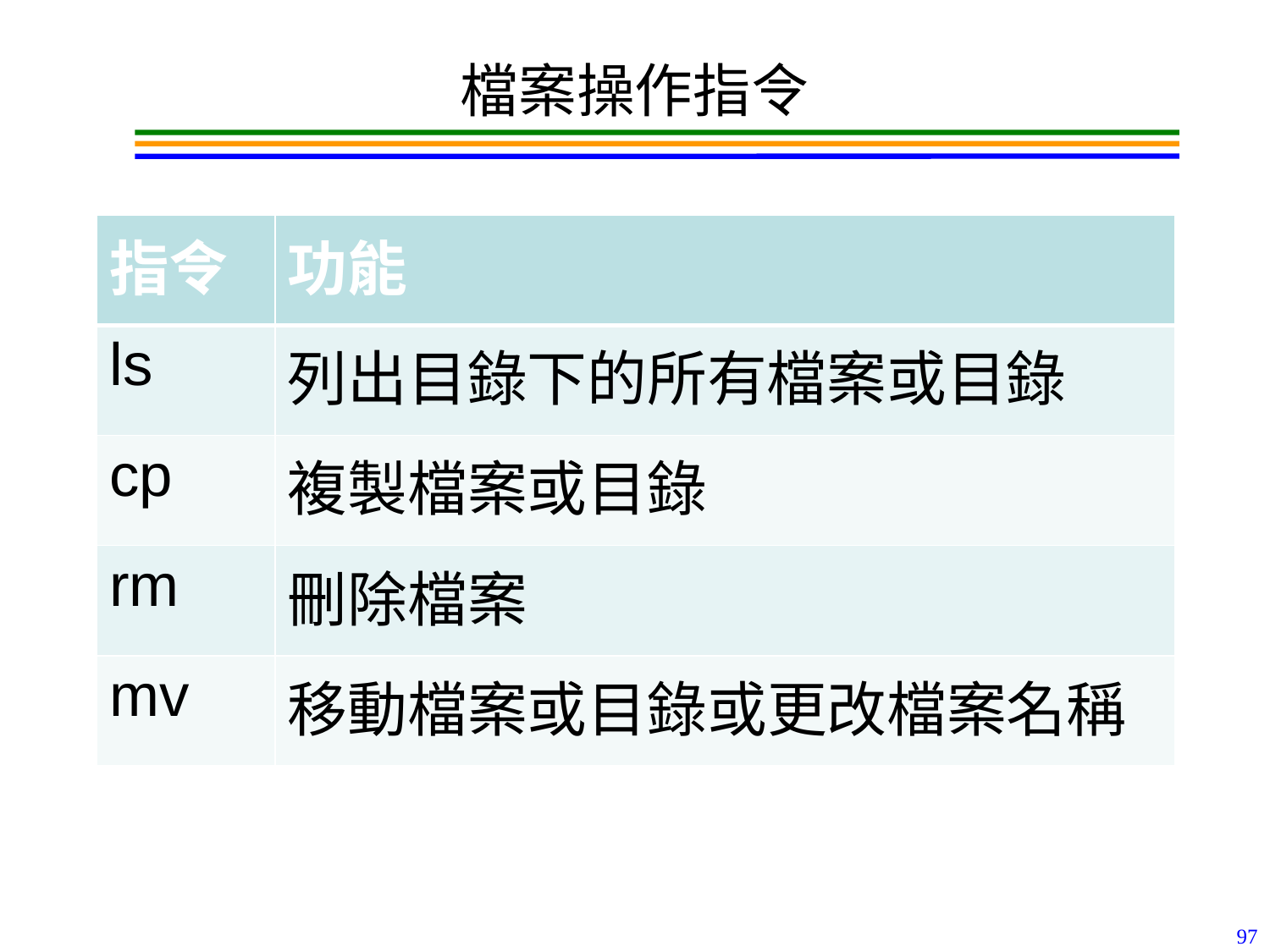

# 檔案操作指令
| 指令 | 功能 |
| --- | --- |
| ls | 列出目錄下的所有檔案或目錄 |
| cp | 複製檔案或目錄 |
| rm | 刪除檔案 |
| mv | 移動檔案或目錄或更改檔案名稱 |
97